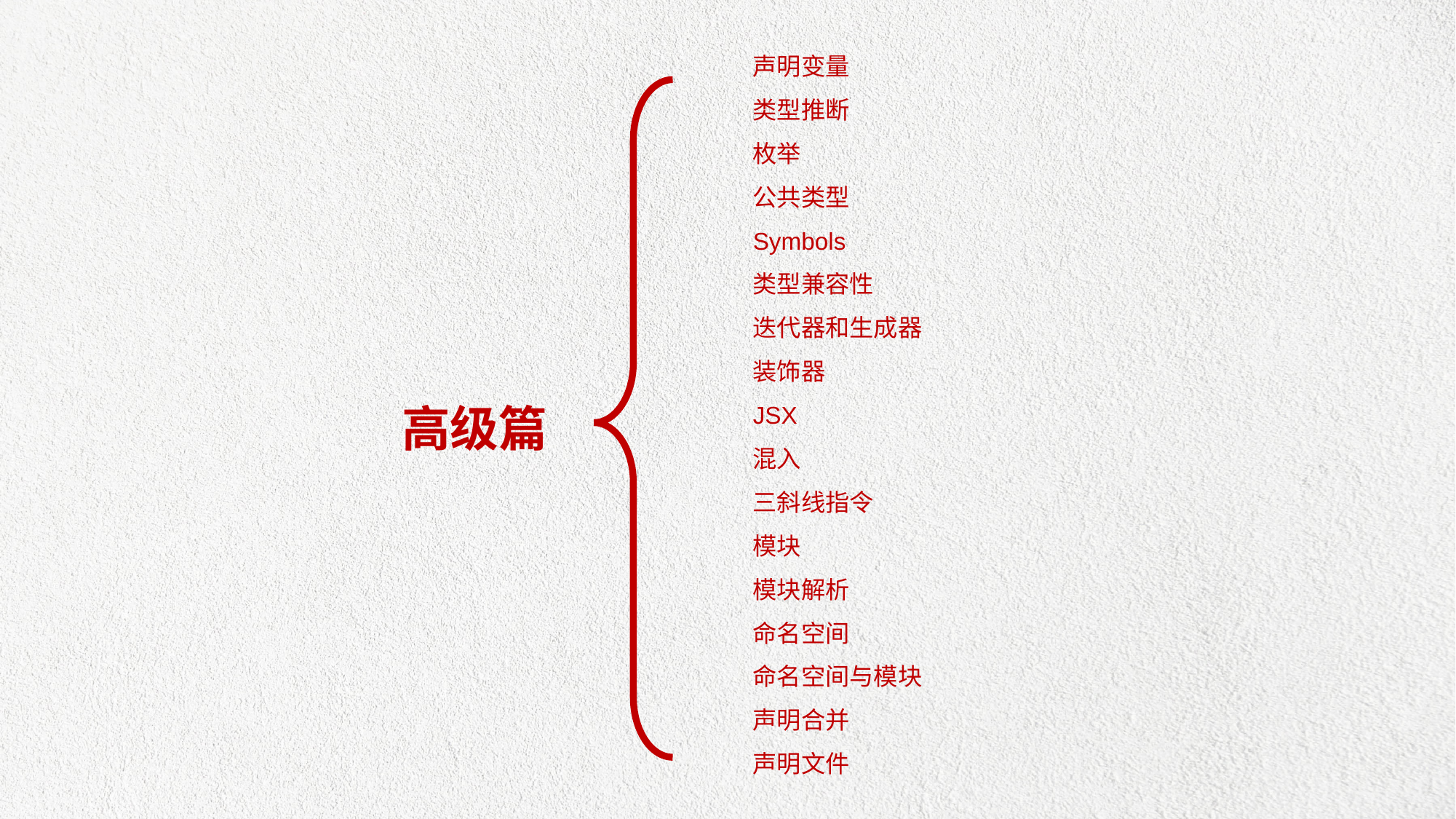

声明变量
类型推断
枚举
公共类型
Symbols
类型兼容性
迭代器和生成器
装饰器
JSX
混入
三斜线指令
模块
模块解析
命名空间
命名空间与模块
声明合并
声明文件

高级篇